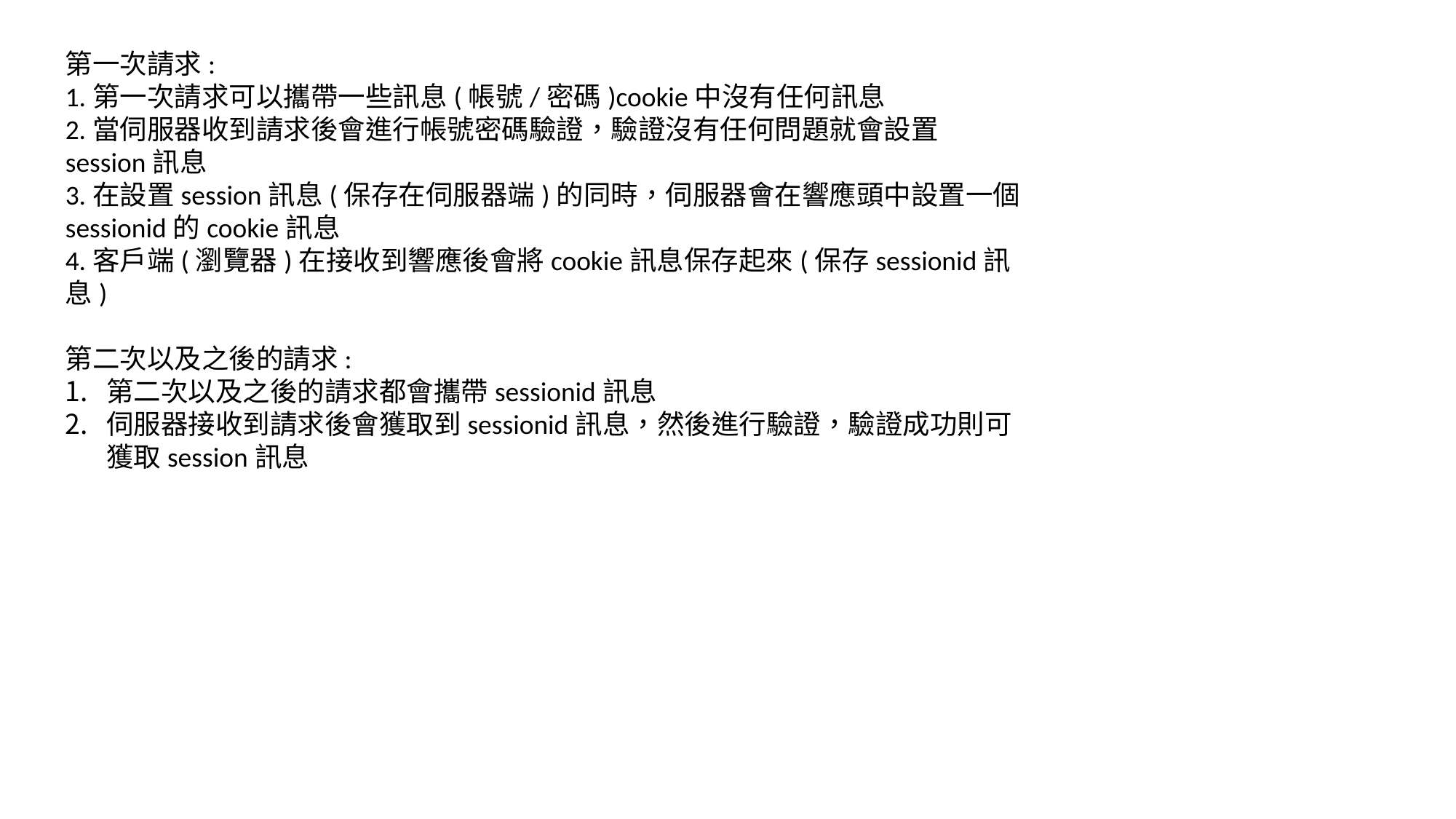

第一次請求:
1.第一次請求可以攜帶一些訊息(帳號/密碼)cookie中沒有任何訊息
2.當伺服器收到請求後會進行帳號密碼驗證，驗證沒有任何問題就會設置session訊息
3.在設置session訊息(保存在伺服器端)的同時，伺服器會在響應頭中設置一個sessionid的cookie訊息
4.客戶端(瀏覽器)在接收到響應後會將cookie訊息保存起來(保存sessionid訊息)

第二次以及之後的請求:
第二次以及之後的請求都會攜帶sessionid訊息
伺服器接收到請求後會獲取到sessionid訊息，然後進行驗證，驗證成功則可獲取session訊息